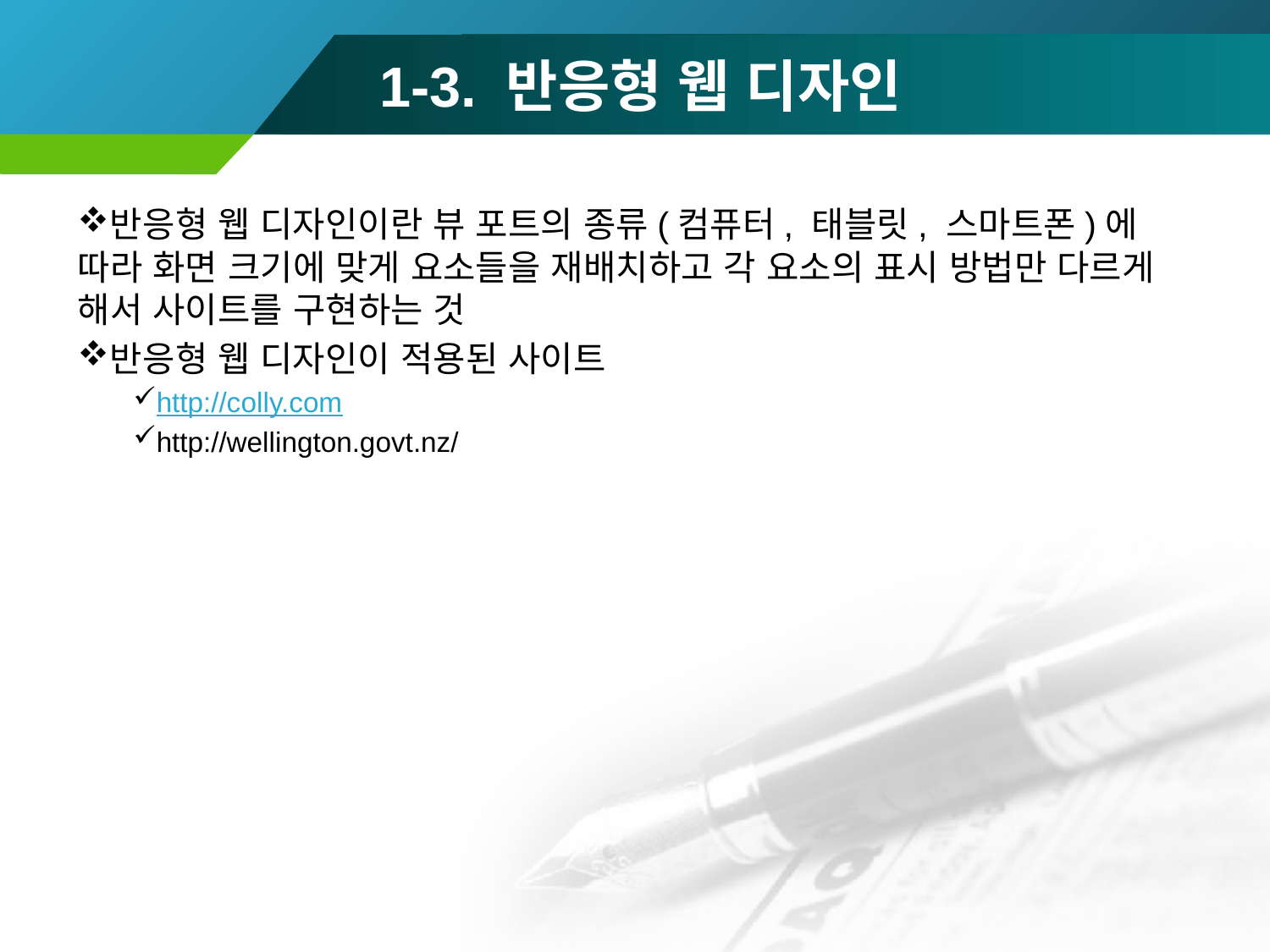

# 1-3. 반응형 웹 디자인
반응형 웹 디자인이란 뷰 포트의 종류(컴퓨터, 태블릿, 스마트폰)에 따라 화면 크기에 맞게 요소들을 재배치하고 각 요소의 표시 방법만 다르게 해서 사이트를 구현하는 것
반응형 웹 디자인이 적용된 사이트
http://colly.com
http://wellington.govt.nz/